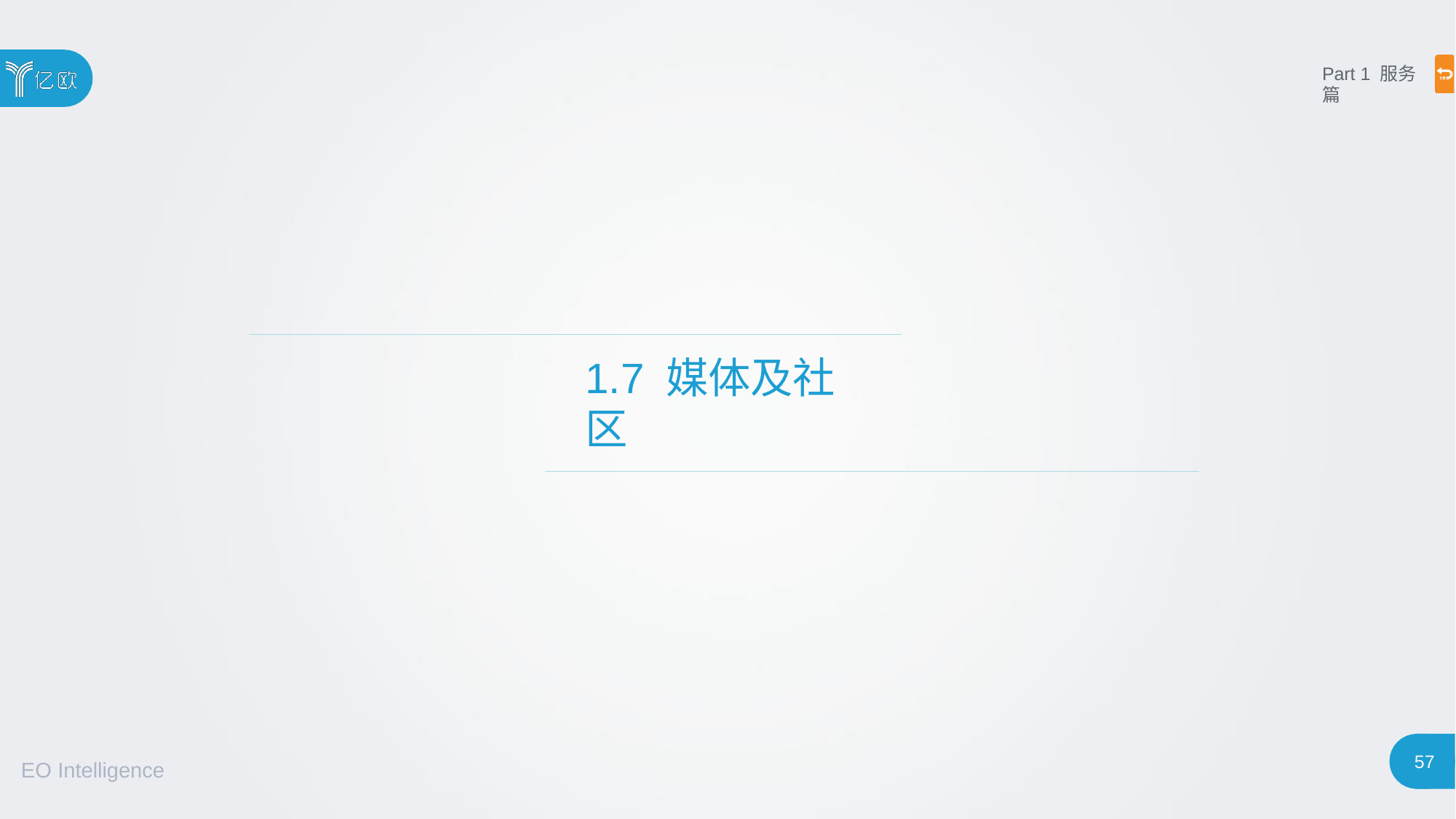

Part 1 服务篇
# 1.7 媒体及社区
57
EO Intelligence